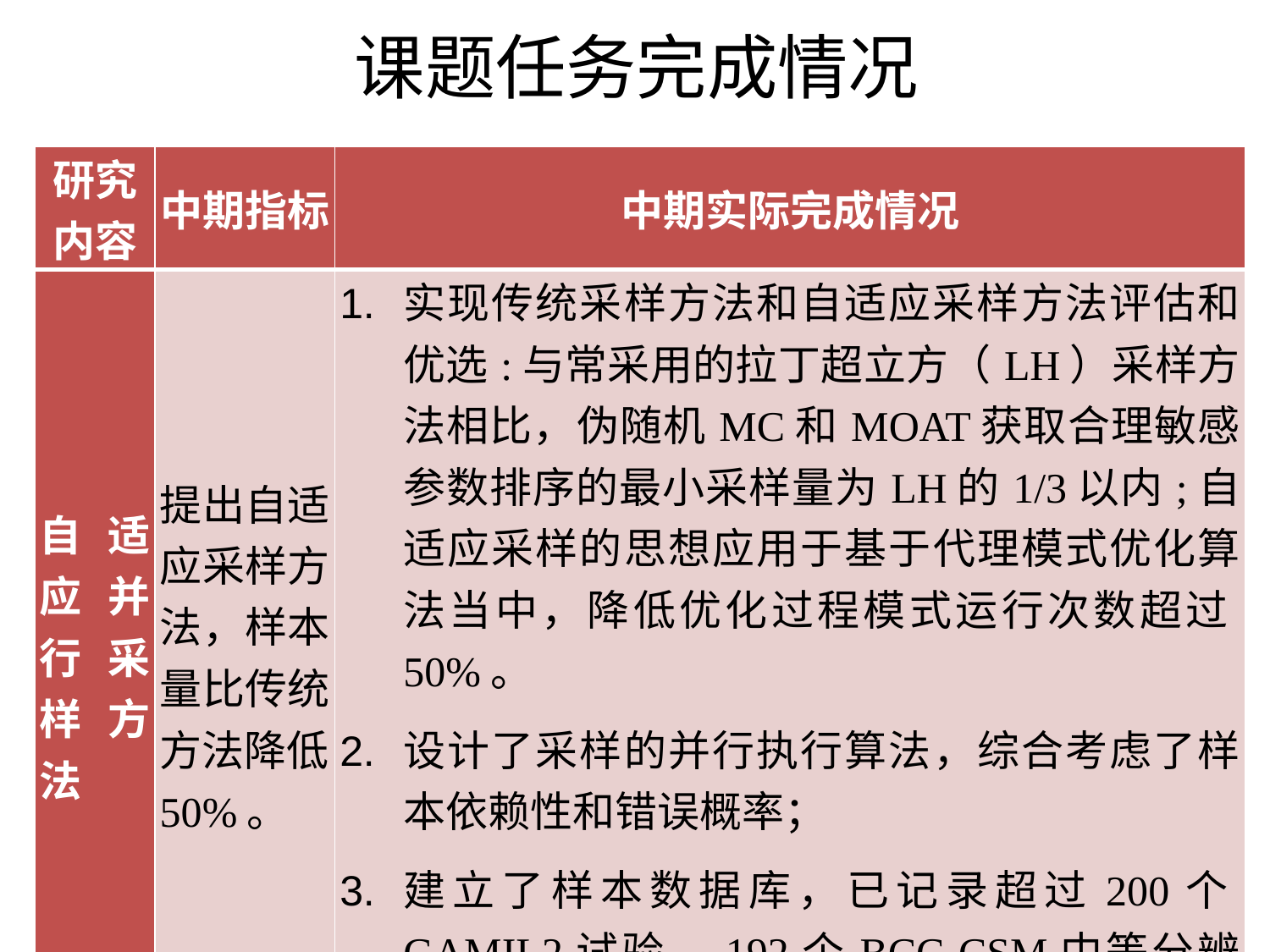

# 课题任务完成情况
| 研究内容 | 中期指标 | 中期实际完成情况 |
| --- | --- | --- |
| 自适应并行采样方法 | 提出自适应采样方法，样本量比传统方法降低50%。 | 实现传统采样方法和自适应采样方法评估和优选:与常采用的拉丁超立方（LH）采样方法相比，伪随机MC和MOAT获取合理敏感参数排序的最小采样量为LH的1/3以内;自适应采样的思想应用于基于代理模式优化算法当中，降低优化过程模式运行次数超过50%。 设计了采样的并行执行算法，综合考虑了样本依赖性和错误概率； 建立了样本数据库，已记录超过200个GAMIL2试验，192个BCC-CSM中等分辨率的试验，超过100个CAM5试验。 |
9